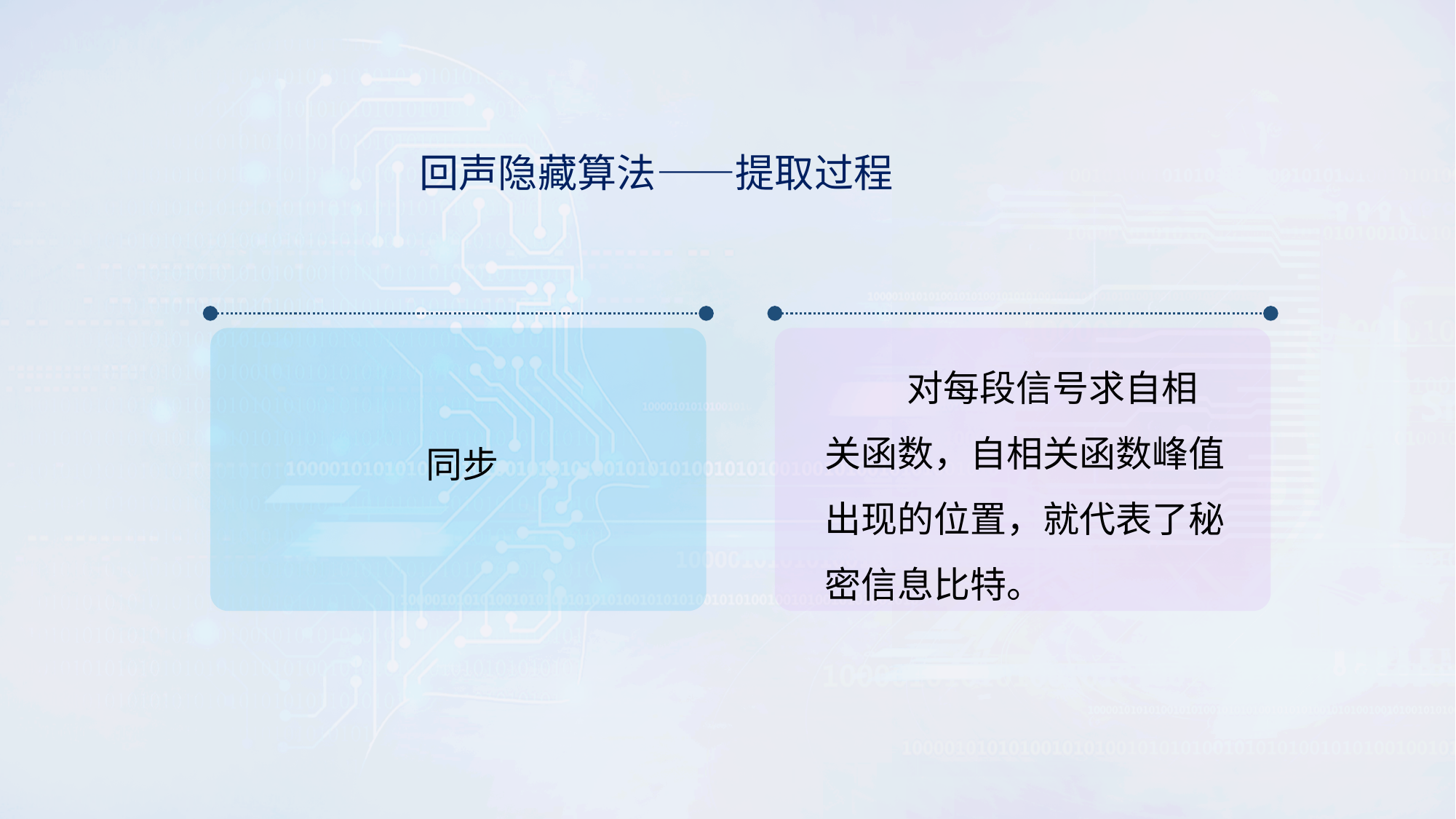

回声隐藏算法——提取过程

         对每段信号求自相关函数，自相关函数峰值出现的位置，就代表了秘密信息比特。
同步